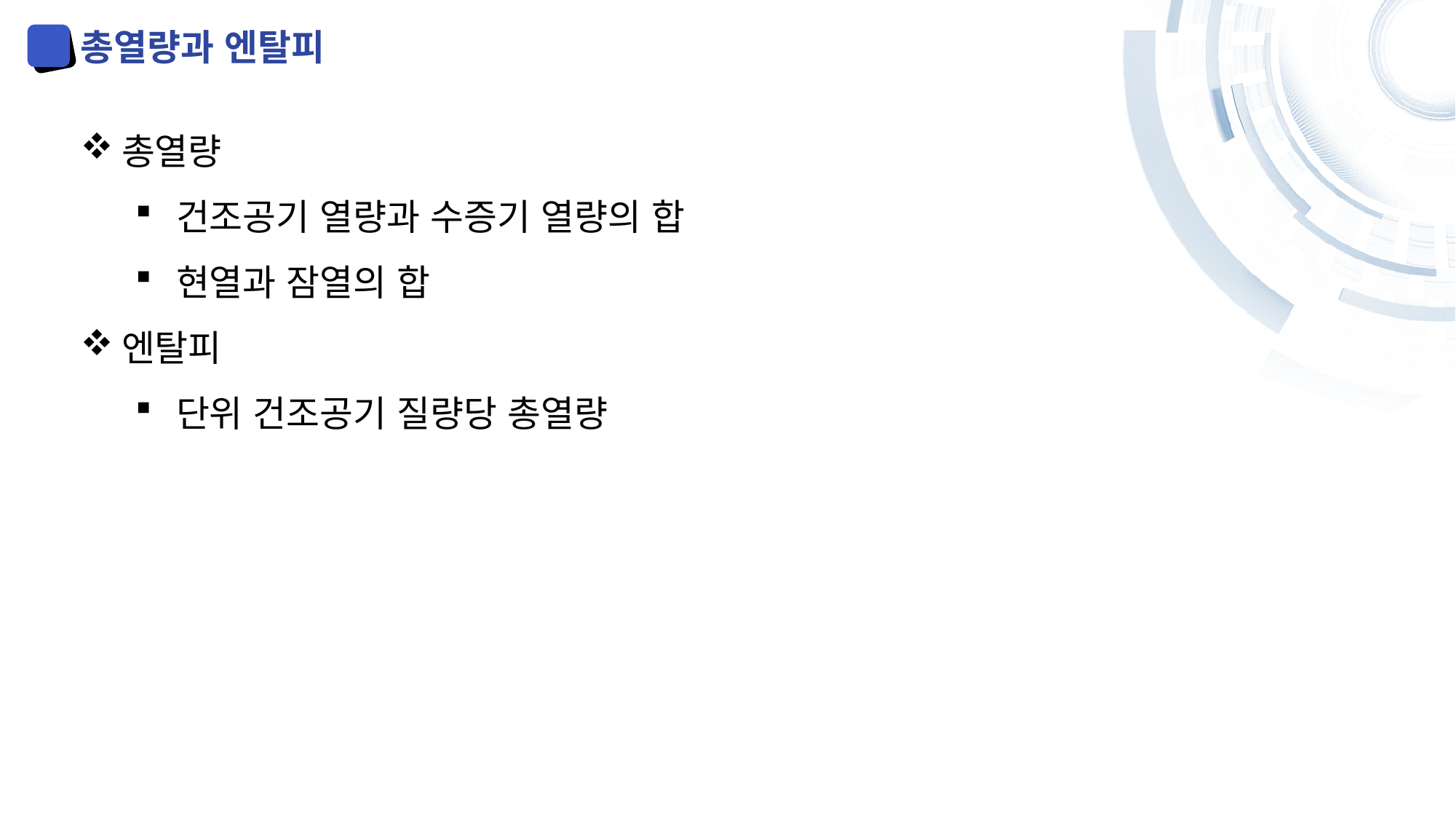

총열량과 엔탈피

총열량
건조공기 열량과 수증기 열량의 합
현열과 잠열의 합
엔탈피
단위 건조공기 질량당 총열량